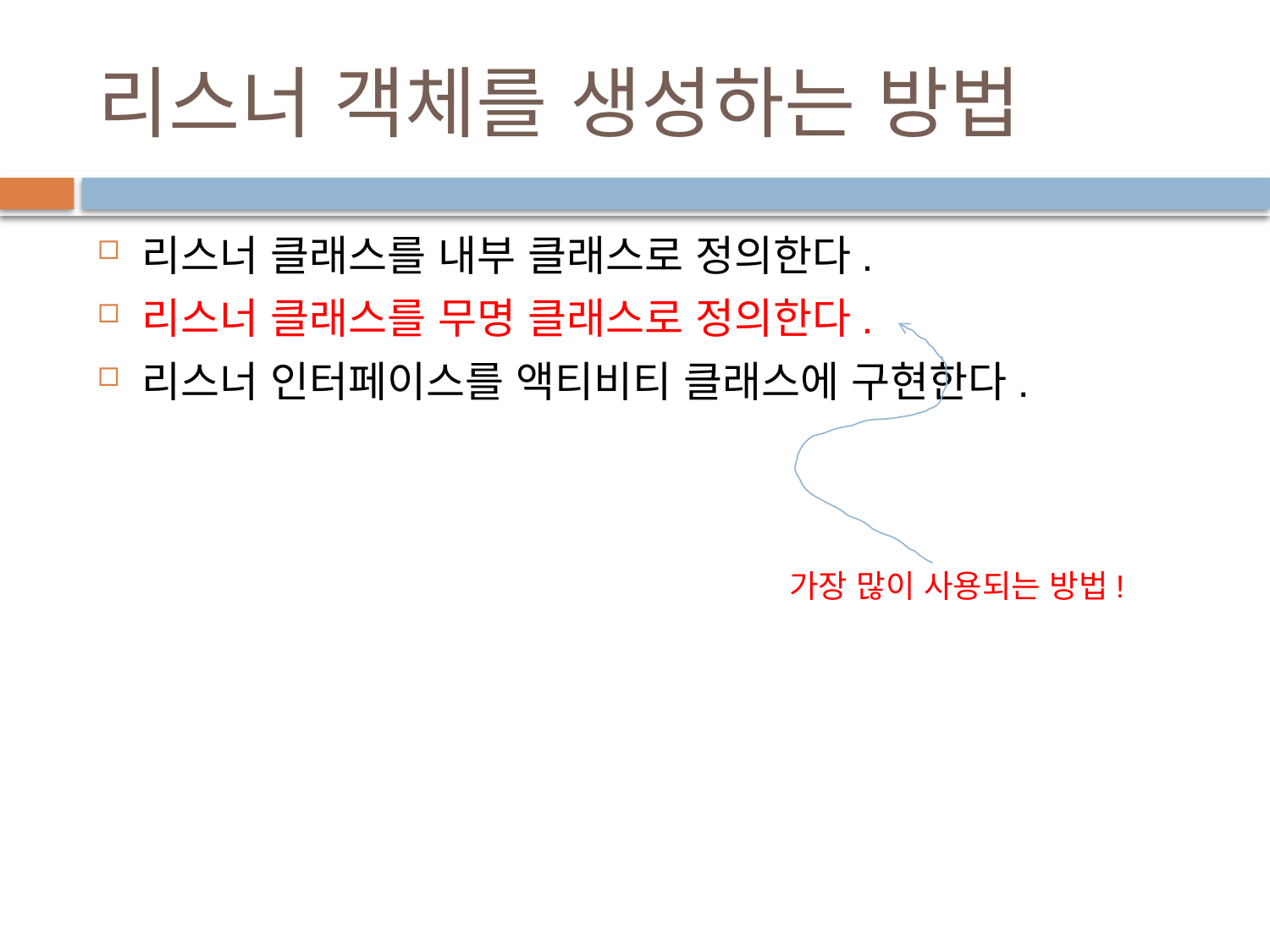

# 리스너 객체를 생성하는 방법
리스너 클래스를 내부 클래스로 정의한다.
리스너 클래스를 무명 클래스로 정의한다.
리스너 인터페이스를 액티비티 클래스에 구현한다.

가장 많이 사용되는 방법!